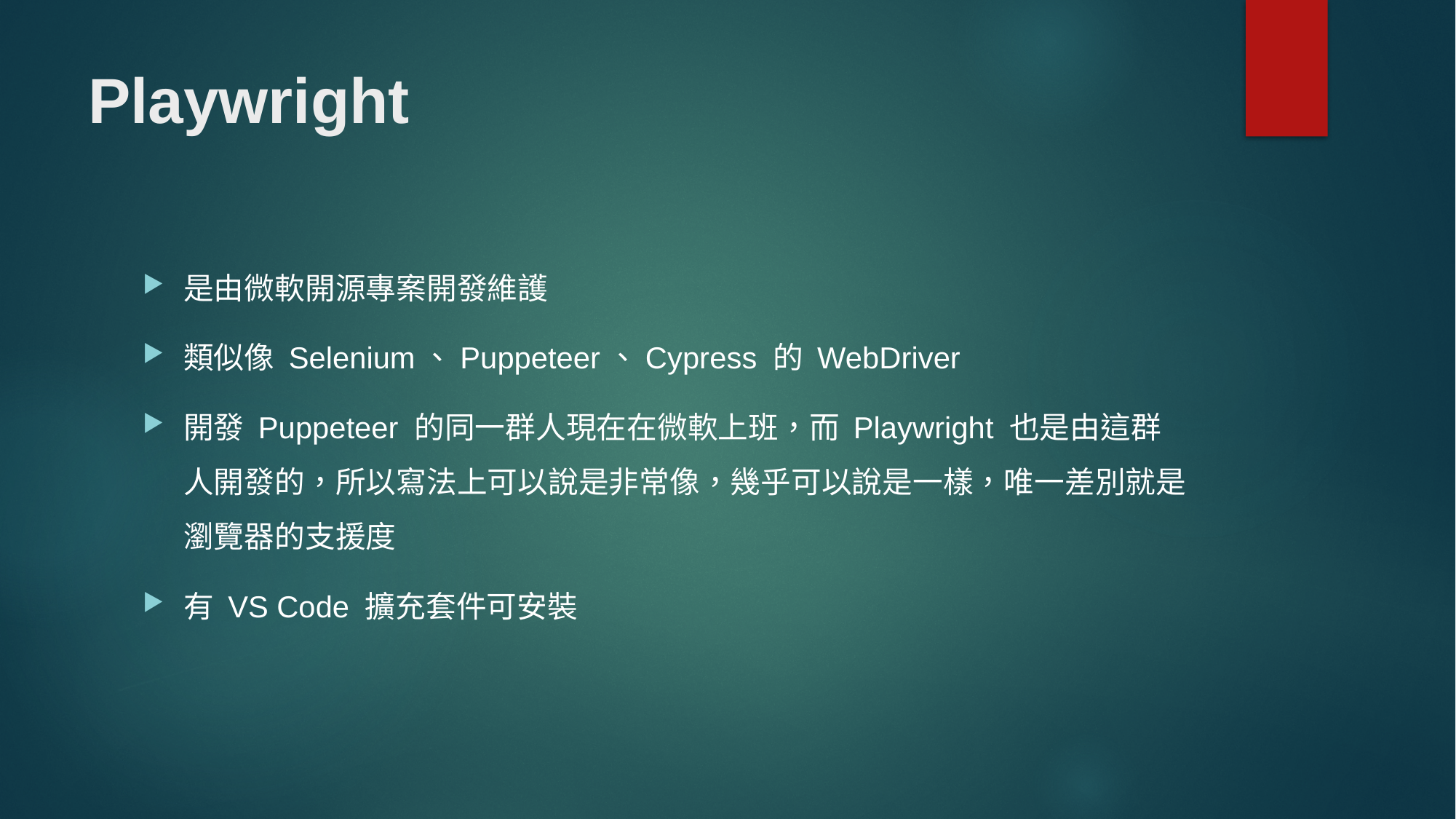

# Playwright
是由微軟開源專案開發維護
類似像 Selenium、Puppeteer、Cypress 的 WebDriver
開發 Puppeteer 的同一群人現在在微軟上班，而 Playwright 也是由這群人開發的，所以寫法上可以說是非常像，幾乎可以說是一樣，唯一差別就是瀏覽器的支援度
有 VS Code 擴充套件可安裝